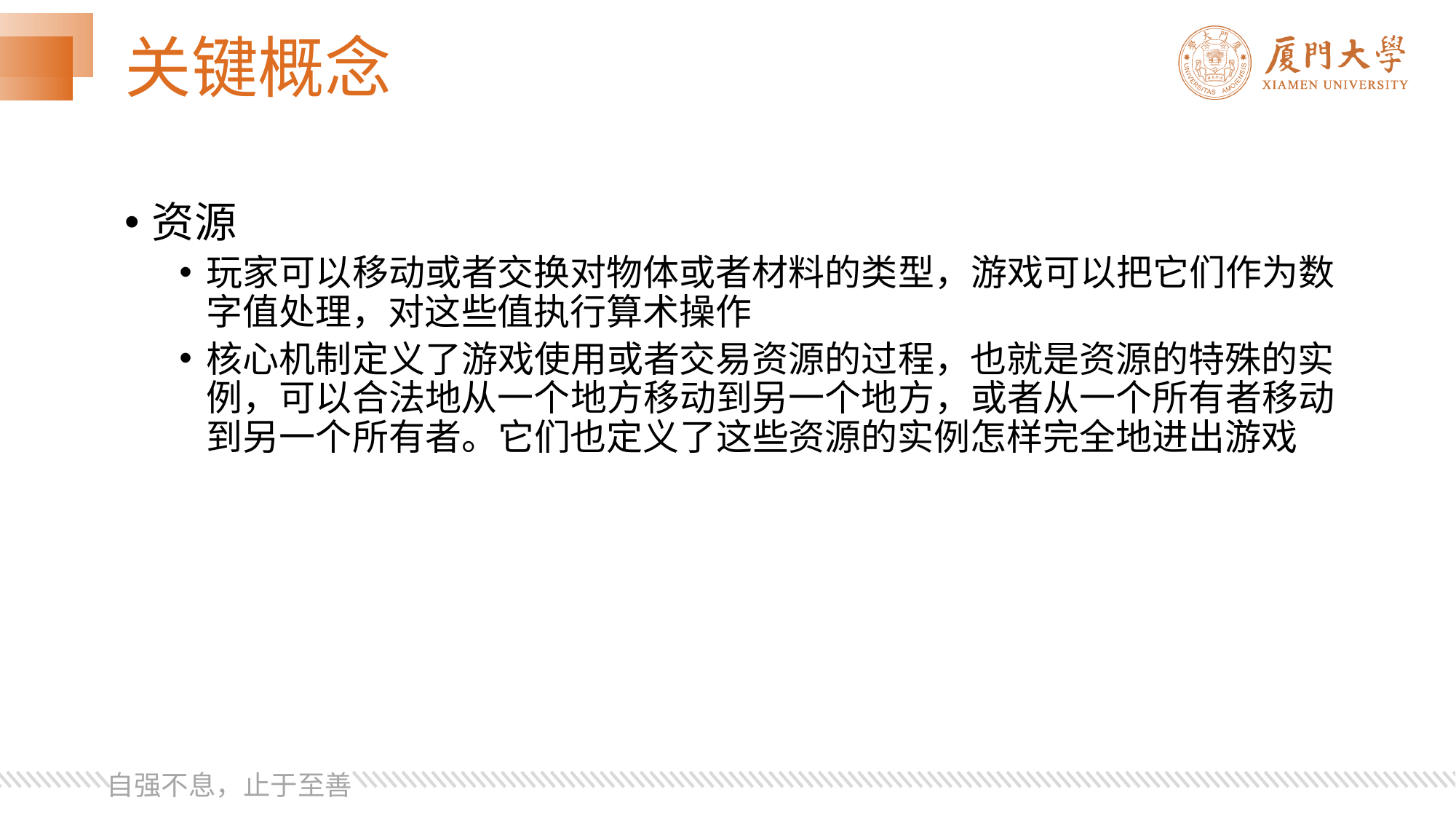

# 关键概念
资源
玩家可以移动或者交换对物体或者材料的类型，游戏可以把它们作为数字值处理，对这些值执行算术操作
核心机制定义了游戏使用或者交易资源的过程，也就是资源的特殊的实例，可以合法地从一个地方移动到另一个地方，或者从一个所有者移动到另一个所有者。它们也定义了这些资源的实例怎样完全地进出游戏